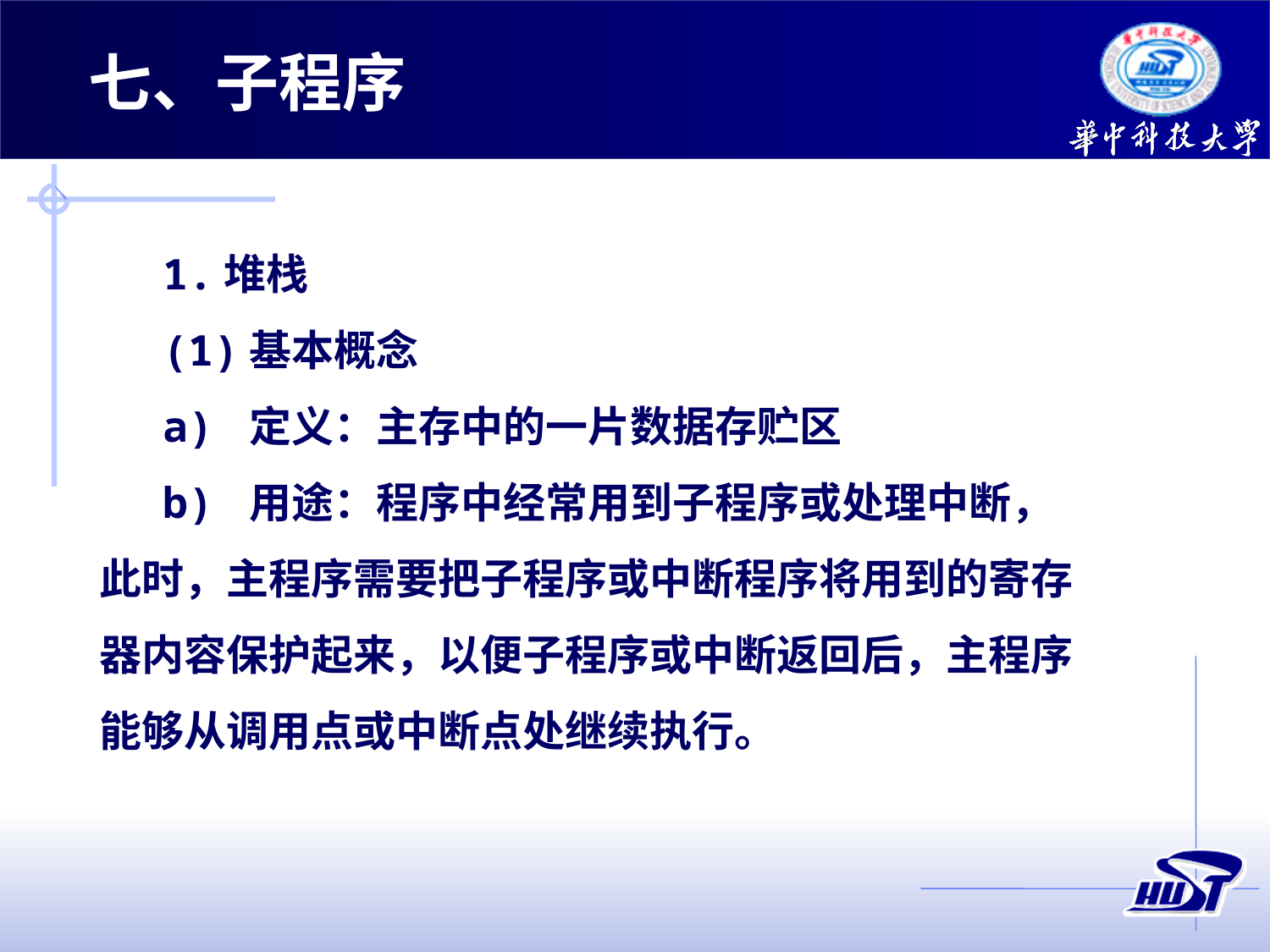

七、子程序
1.堆栈
(1)基本概念
a) 定义：主存中的一片数据存贮区
b) 用途：程序中经常用到子程序或处理中断，此时，主程序需要把子程序或中断程序将用到的寄存器内容保护起来，以便子程序或中断返回后，主程序能够从调用点或中断点处继续执行。